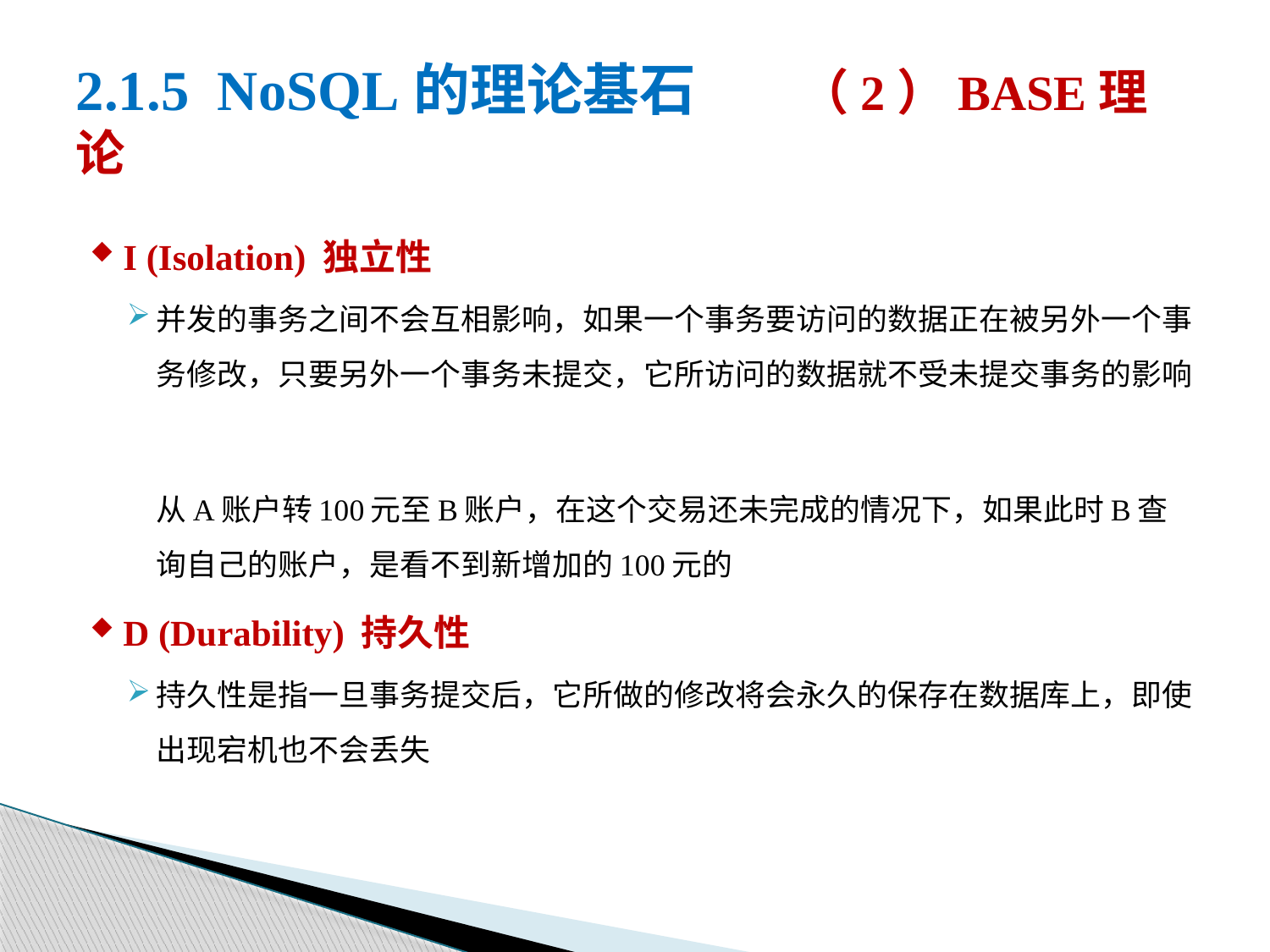

# 2.1.5  NoSQL的理论基石        （2）BASE理论
I (Isolation) 独立性
并发的事务之间不会互相影响，如果一个事务要访问的数据正在被另外一个事务修改，只要另外一个事务未提交，它所访问的数据就不受未提交事务的影响

从A账户转100元至B账户，在这个交易还未完成的情况下，如果此时B查询自己的账户，是看不到新增加的100元的
D (Durability) 持久性
持久性是指一旦事务提交后，它所做的修改将会永久的保存在数据库上，即使出现宕机也不会丢失